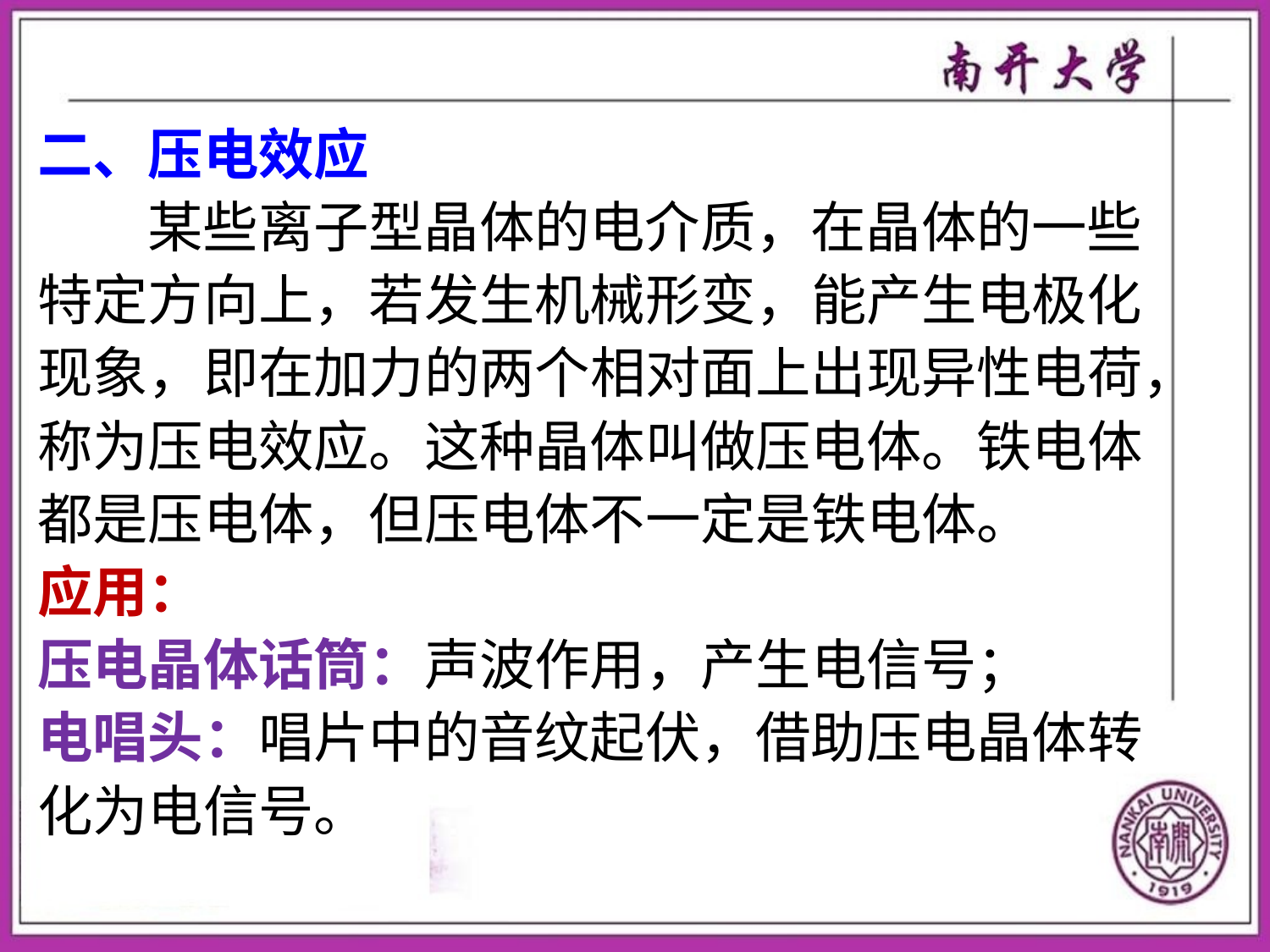

二、压电效应
某些离子型晶体的电介质，在晶体的一些特定方向上，若发生机械形变，能产生电极化现象，即在加力的两个相对面上出现异性电荷，称为压电效应。这种晶体叫做压电体。铁电体都是压电体，但压电体不一定是铁电体。
应用：
压电晶体话筒：声波作用，产生电信号；
电唱头：唱片中的音纹起伏，借助压电晶体转化为电信号。